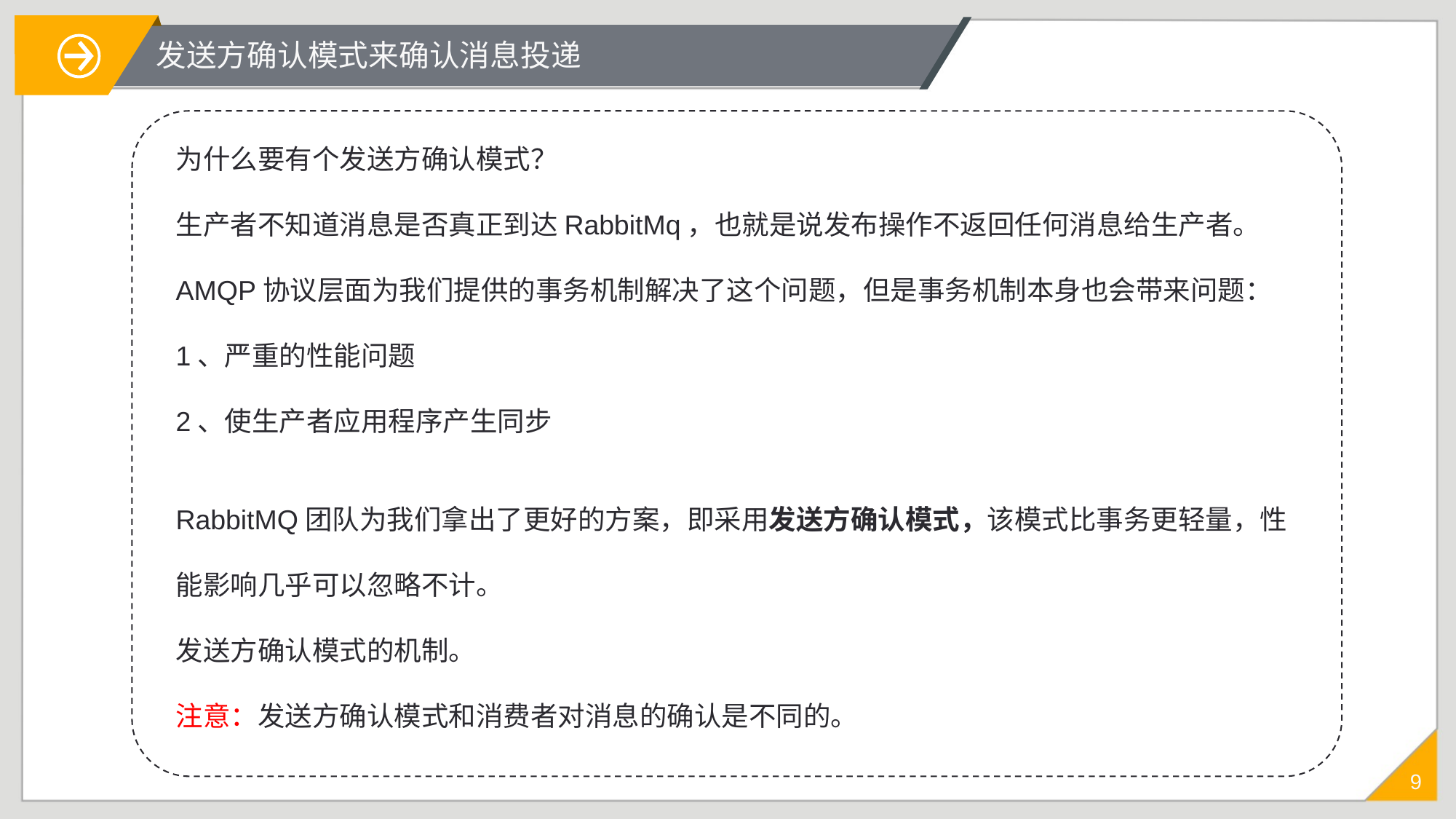

发送方确认模式来确认消息投递

为什么要有个发送方确认模式？

生产者不知道消息是否真正到达RabbitMq，也就是说发布操作不返回任何消息给生产者。

AMQP协议层面为我们提供的事务机制解决了这个问题，但是事务机制本身也会带来问题：

1、严重的性能问题

2、使生产者应用程序产生同步

RabbitMQ团队为我们拿出了更好的方案，即采用发送方确认模式，该模式比事务更轻量，性

能影响几乎可以忽略不计。

发送方确认模式的机制。

注意：发送方确认模式和消费者对消息的确认是不同的。